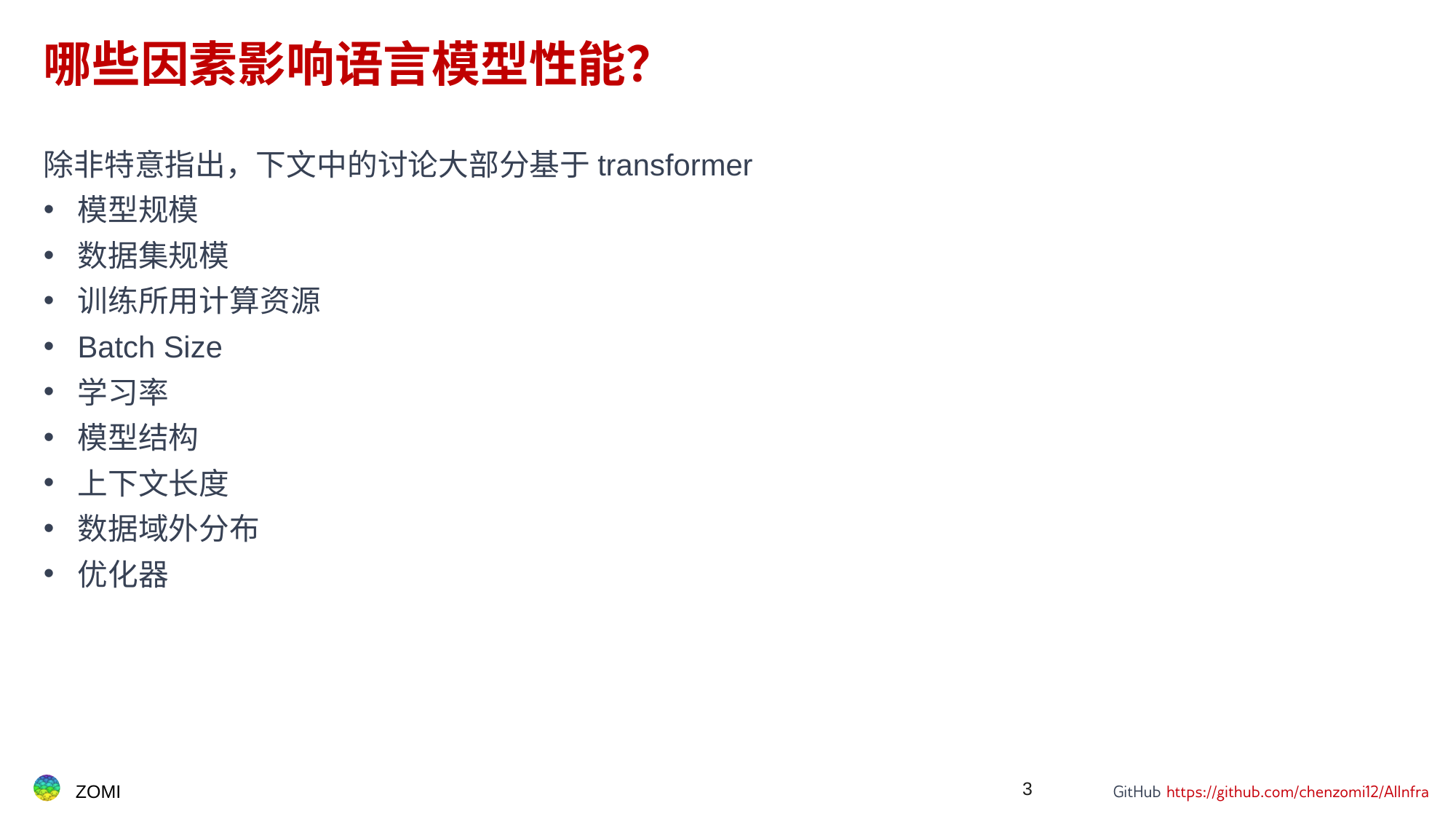

# 哪些因素影响语言模型性能？
除非特意指出，下文中的讨论大部分基于transformer
模型规模
数据集规模
训练所用计算资源
Batch Size
学习率
模型结构
上下文长度
数据域外分布
优化器